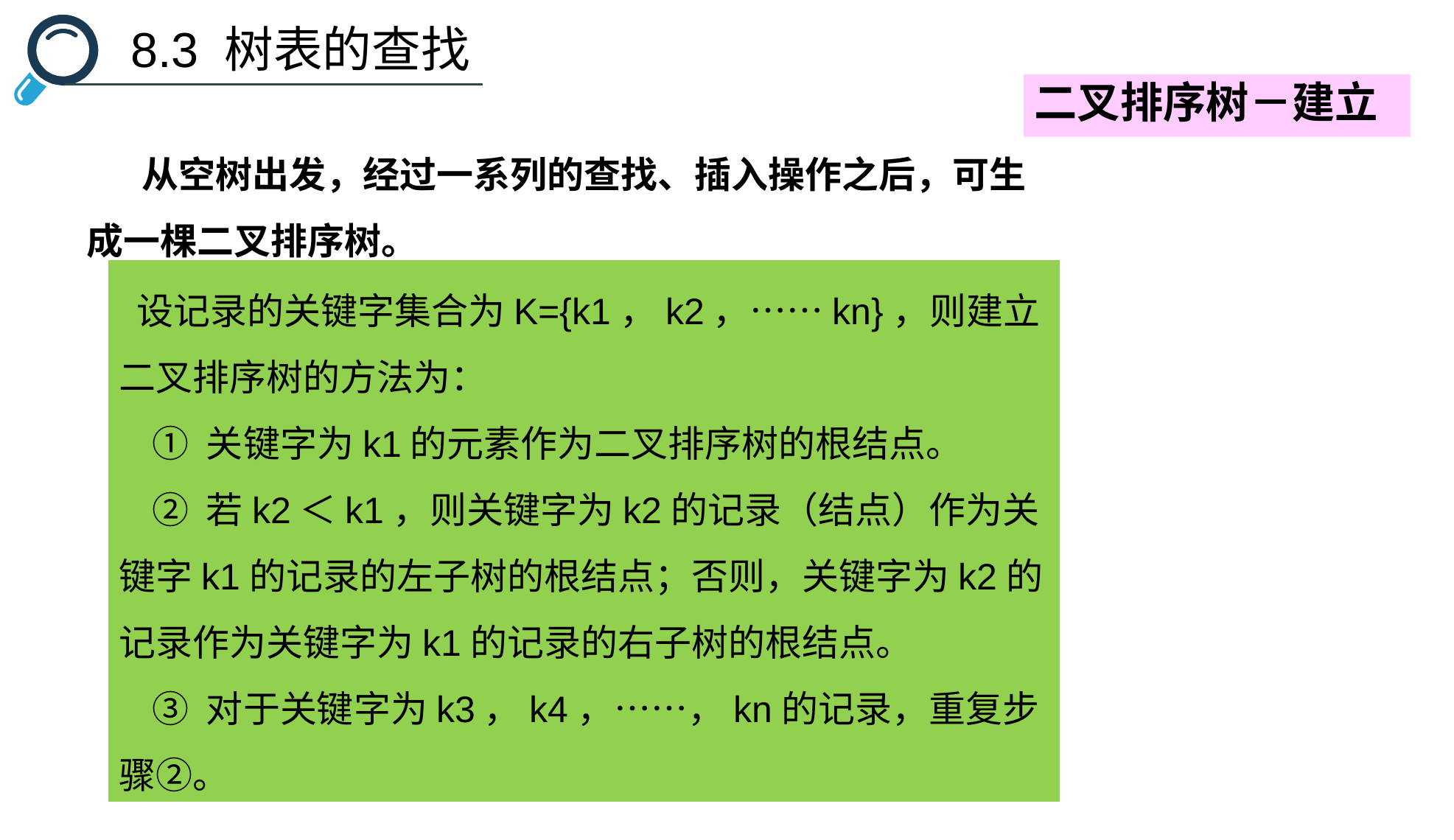

8.3 树表的查找
二叉排序树－建立
从空树出发，经过一系列的查找、插入操作之后，可生成一棵二叉排序树。
 设记录的关键字集合为K={k1，k2，……kn}，则建立二叉排序树的方法为：
    ① 关键字为k1的元素作为二叉排序树的根结点。
    ② 若k2＜k1，则关键字为k2的记录（结点）作为关键字k1的记录的左子树的根结点；否则，关键字为k2的记录作为关键字为k1的记录的右子树的根结点。
    ③ 对于关键字为k3，k4，……，kn的记录，重复步骤②。